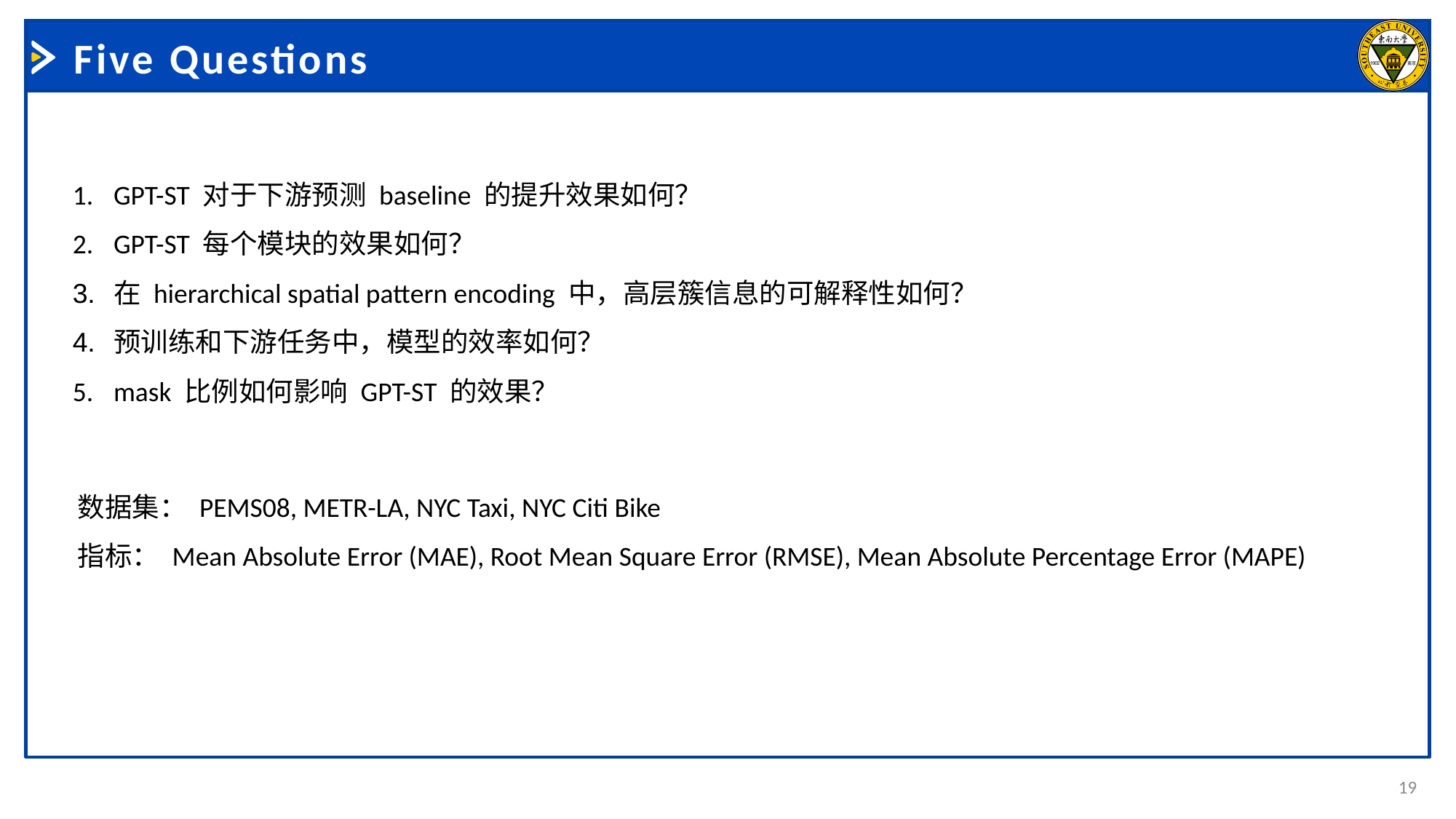

# Five Questions
GPT-ST 对于下游预测 baseline 的提升效果如何？
GPT-ST 每个模块的效果如何？
在 hierarchical spatial pattern encoding 中，高层簇信息的可解释性如何？
预训练和下游任务中，模型的效率如何？
mask 比例如何影响 GPT-ST 的效果？
数据集： PEMS08, METR-LA, NYC Taxi, NYC Citi Bike
指标： Mean Absolute Error (MAE), Root Mean Square Error (RMSE), Mean Absolute Percentage Error (MAPE)
19